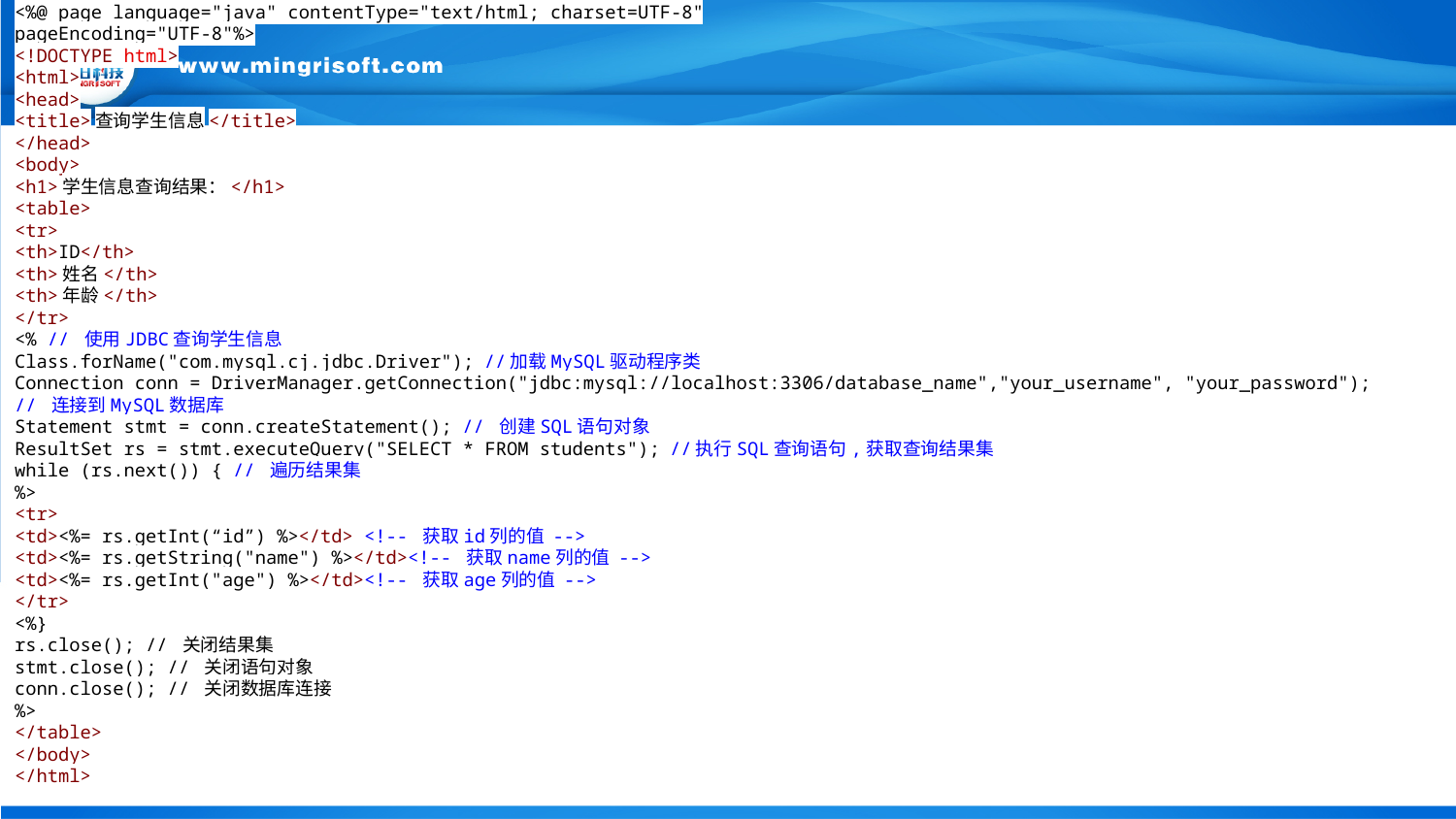

<%@ page language="java" contentType="text/html; charset=UTF-8"
pageEncoding="UTF-8"%>
<!DOCTYPE html>
<html>
<head>
<title>查询学生信息</title>
</head>
<body>
<h1>学生信息查询结果：</h1>
<table>
<tr>
<th>ID</th>
<th>姓名</th>
<th>年龄</th>
</tr>
<% // 使用JDBC查询学生信息
Class.forName("com.mysql.cj.jdbc.Driver"); //加载MySQL驱动程序类
Connection conn = DriverManager.getConnection("jdbc:mysql://localhost:3306/database_name","your_username", "your_password");
// 连接到MySQL数据库
Statement stmt = conn.createStatement(); // 创建SQL语句对象
ResultSet rs = stmt.executeQuery("SELECT * FROM students"); //执行SQL查询语句,获取查询结果集
while (rs.next()) { // 遍历结果集
%>
<tr>
<td><%= rs.getInt(“id”) %></td> <!-- 获取id列的值 -->
<td><%= rs.getString("name") %></td><!-- 获取name列的值 -->
<td><%= rs.getInt("age") %></td><!-- 获取age列的值 -->
</tr>
<%}
rs.close(); // 关闭结果集
stmt.close(); // 关闭语句对象
conn.close(); // 关闭数据库连接
%>
</table>
</body>
</html>